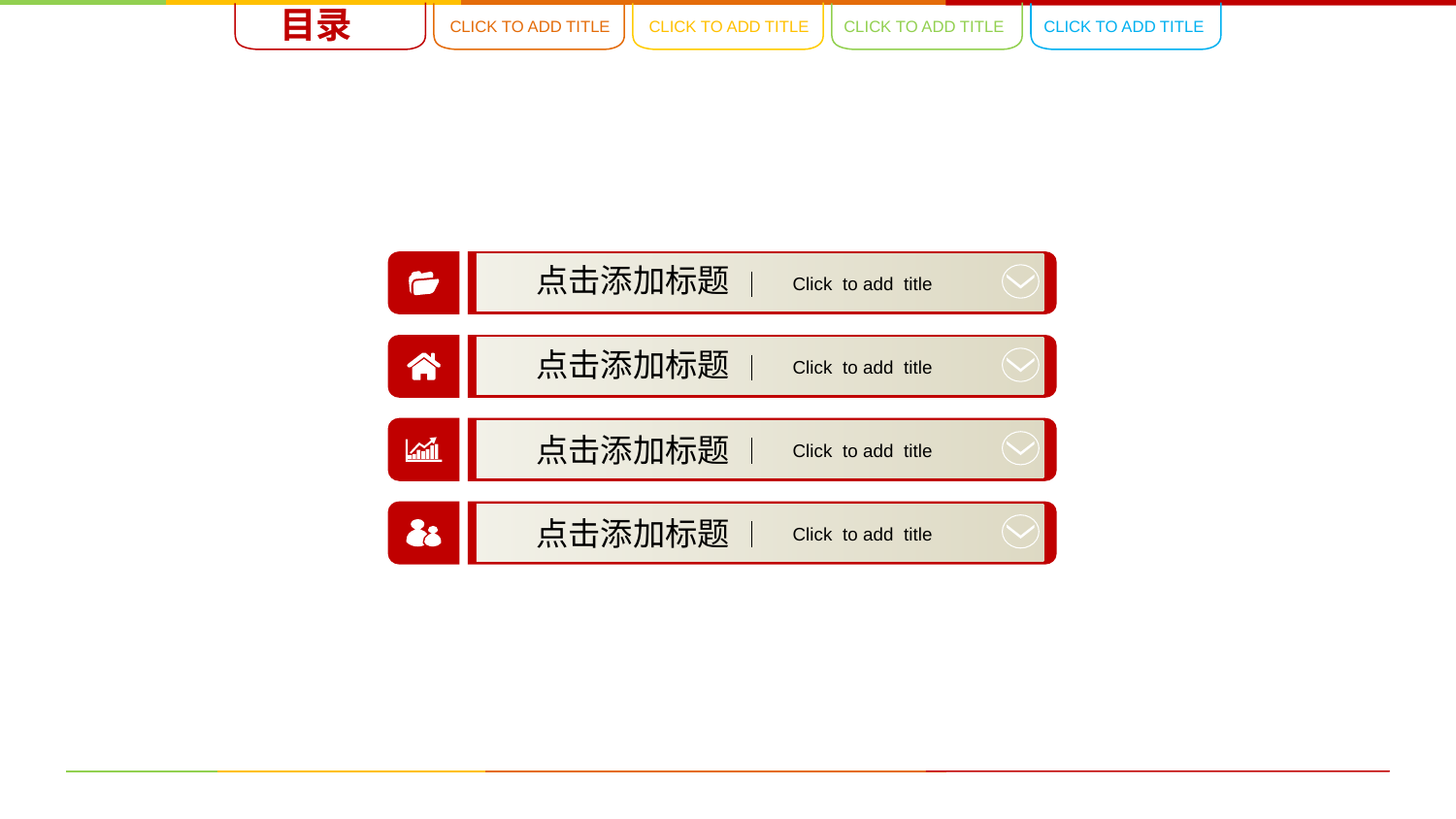

目录

CLICK TO ADD TITLE

CLICK TO ADD TITLE

CLICK TO ADD TITLE

CLICK TO ADD TITLE

点击添加标题

Click  to add  title

点击添加标题

Click  to add  title

点击添加标题

Click  to add  title

点击添加标题

Click  to add  title